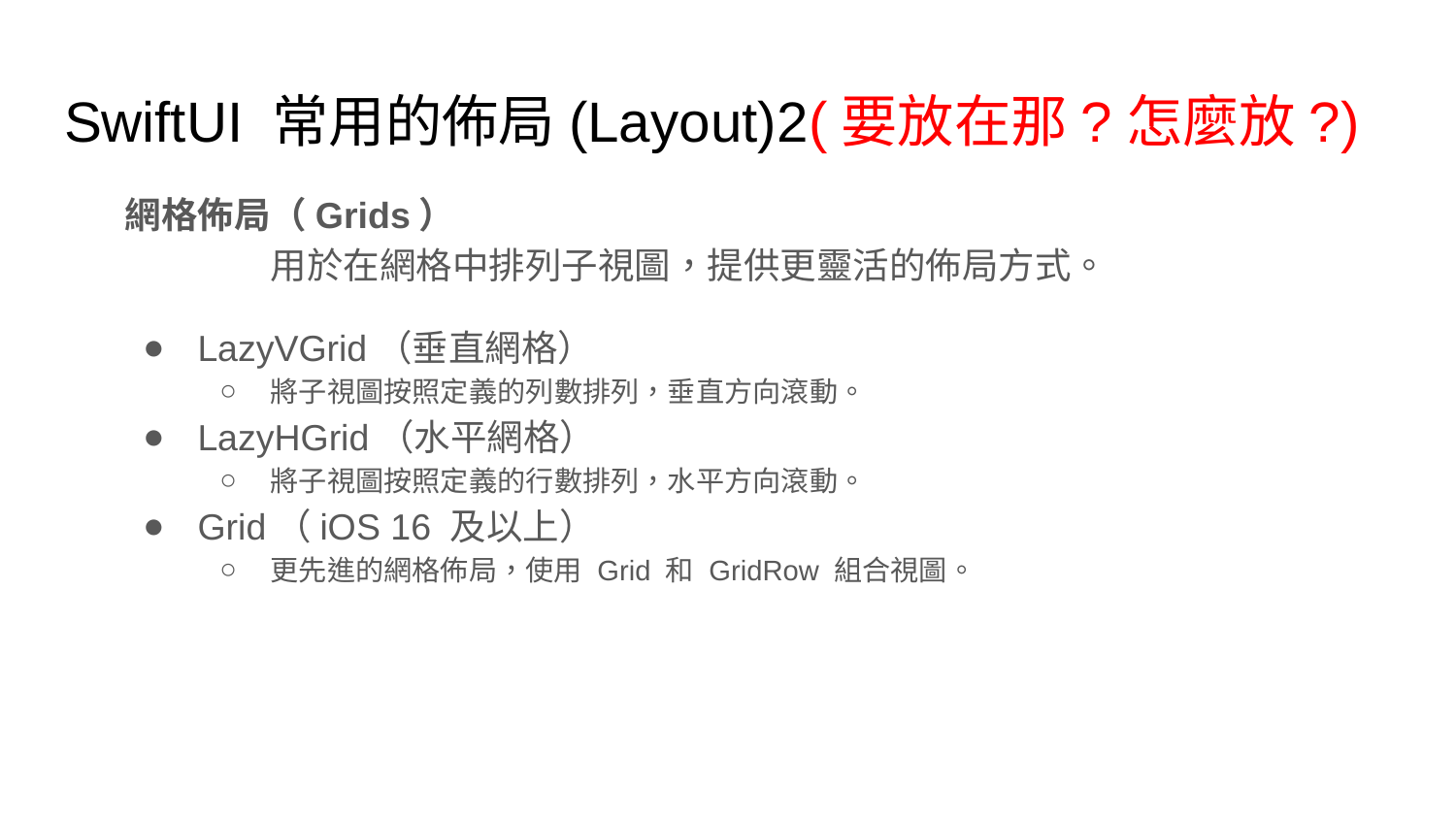

# SwiftUI 常用的佈局(Layout)2(要放在那?怎麼放?)
網格佈局（Grids）
	用於在網格中排列子視圖，提供更靈活的佈局方式。
LazyVGrid（垂直網格）
將子視圖按照定義的列數排列，垂直方向滾動。
LazyHGrid（水平網格）
將子視圖按照定義的行數排列，水平方向滾動。
Grid（iOS 16 及以上）
更先進的網格佈局，使用 Grid 和 GridRow 組合視圖。